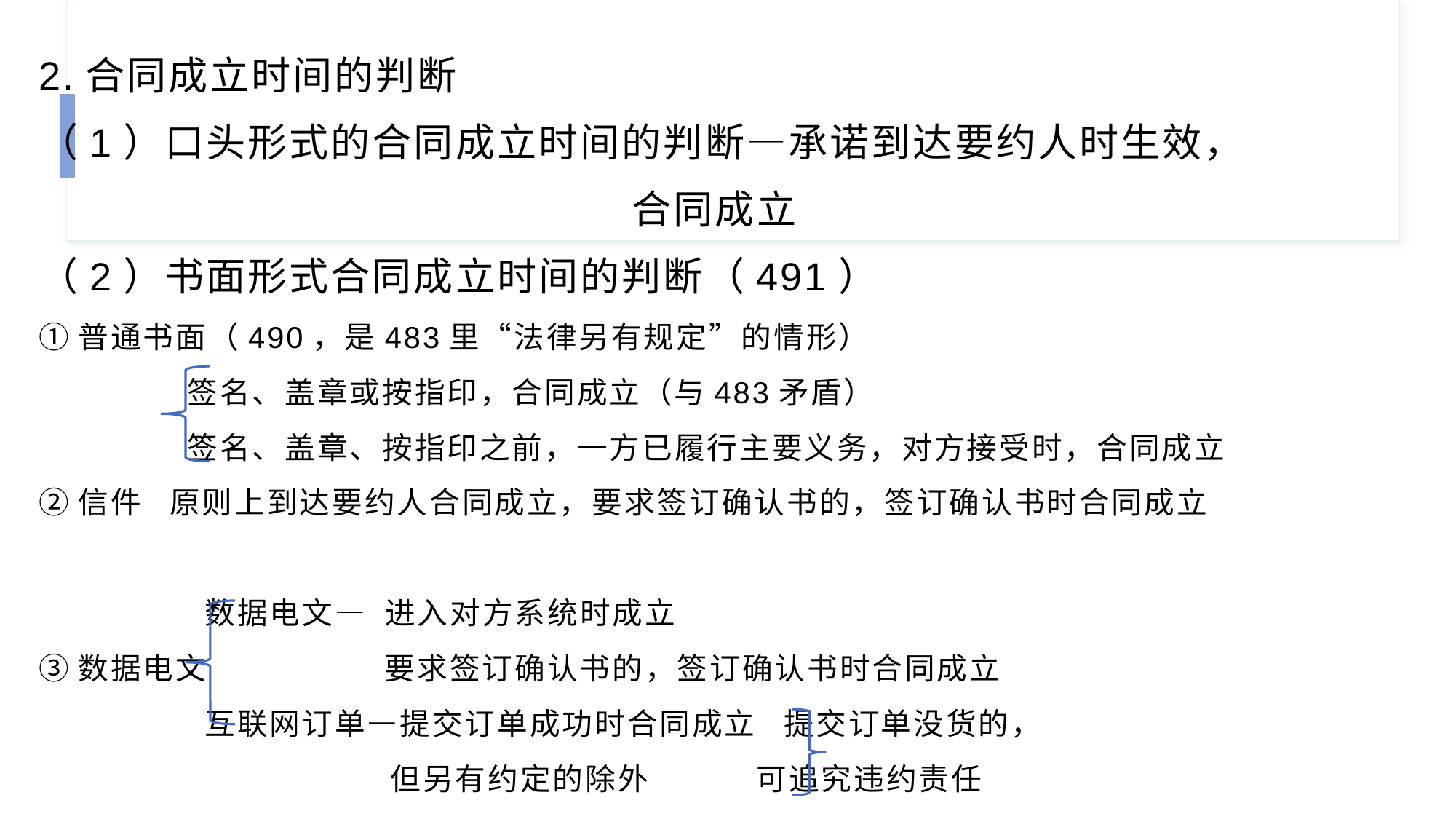

2.合同成立时间的判断
（1）口头形式的合同成立时间的判断—承诺到达要约人时生效，
                                                     合同成立
（2）书面形式合同成立时间的判断（491）
①普通书面（490，是483里“法律另有规定”的情形）
                签名、盖章或按指印，合同成立（与483矛盾）
                签名、盖章、按指印之前，一方已履行主要义务，对方接受时，合同成立
②信件   原则上到达要约人合同成立，要求签订确认书的，签订确认书时合同成立

                  数据电文—  进入对方系统时成立
③数据电文                    要求签订确认书的，签订确认书时合同成立
                  互联网订单—提交订单成功时合同成立   提交订单没货的，
                                       但另有约定的除外            可追究违约责任